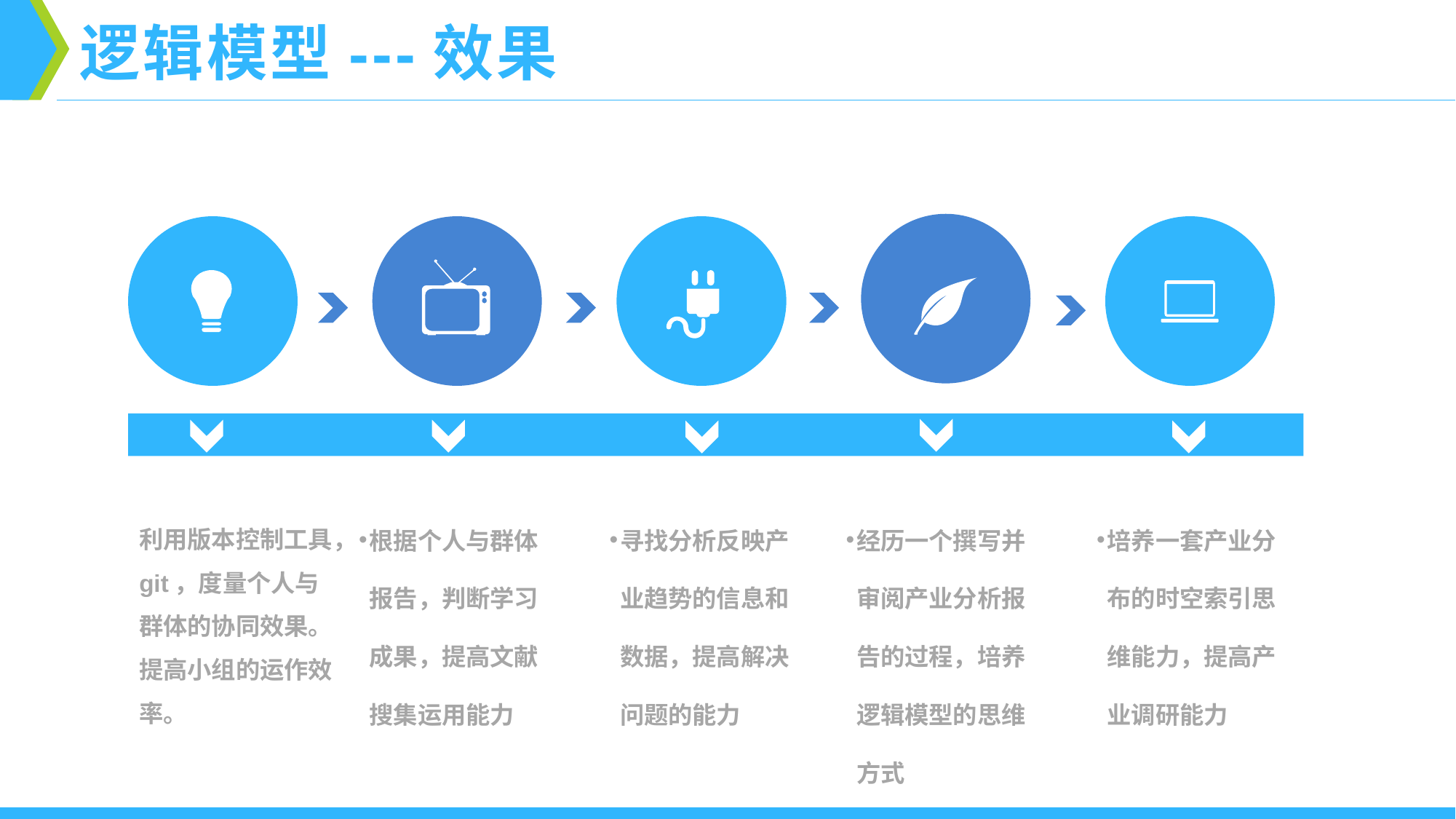

逻辑模型---效果

根据个人与群体报告，判断学习成果，提高文献搜集运用能力
寻找分析反映产业趋势的信息和数据，提高解决问题的能力
经历一个撰写并审阅产业分析报告的过程，培养逻辑模型的思维方式
培养一套产业分布的时空索引思维能力，提高产业调研能力
利用版本控制工具，git，度量个人与群体的协同效果。提高小组的运作效率。